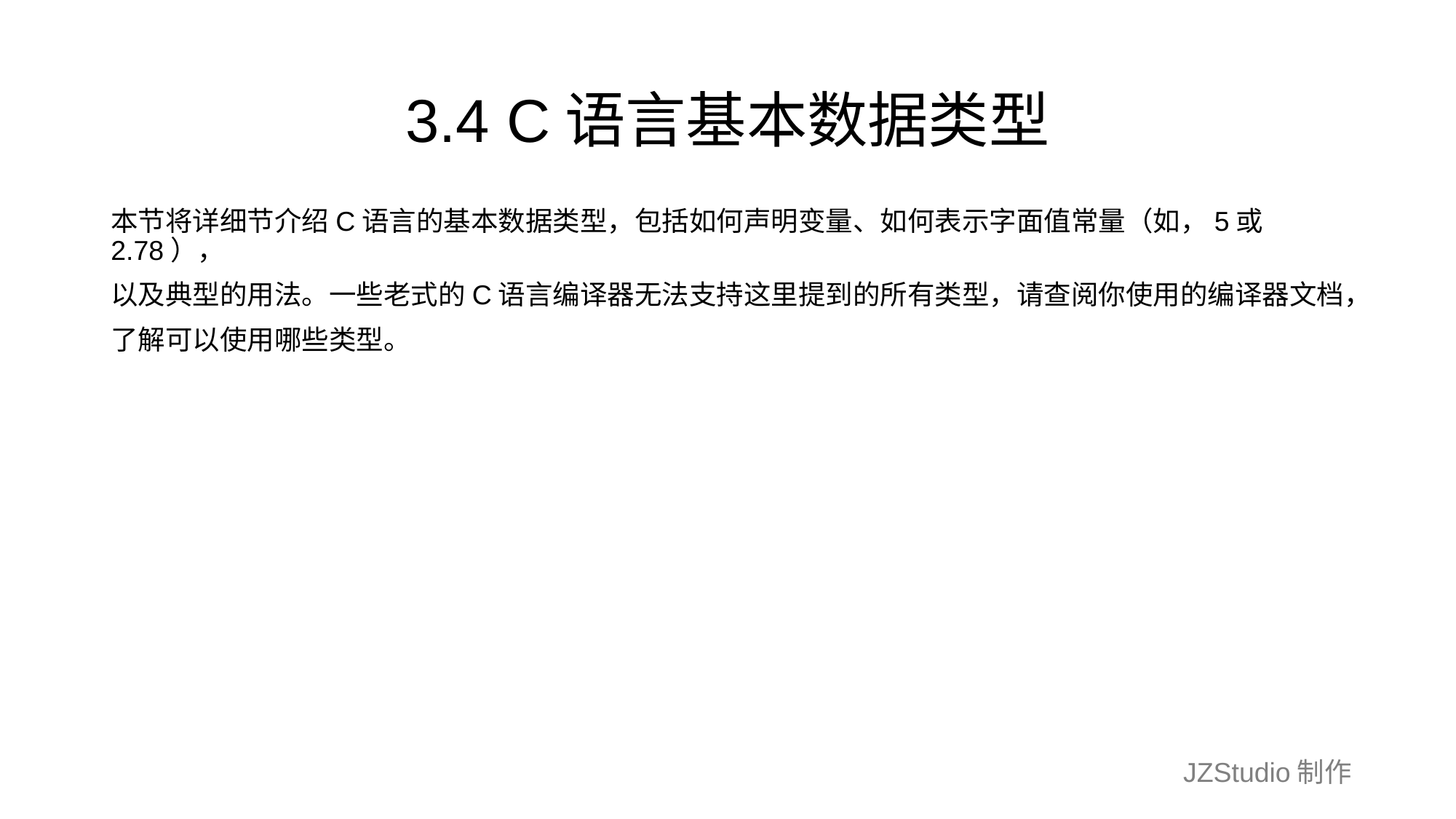

# 3.4 C语言基本数据类型
本节将详细节介绍C语言的基本数据类型，包括如何声明变量、如何表示字面值常量（如，5或2.78），
以及典型的用法。一些老式的C语言编译器无法支持这里提到的所有类型，请查阅你使用的编译器文档，
了解可以使用哪些类型。